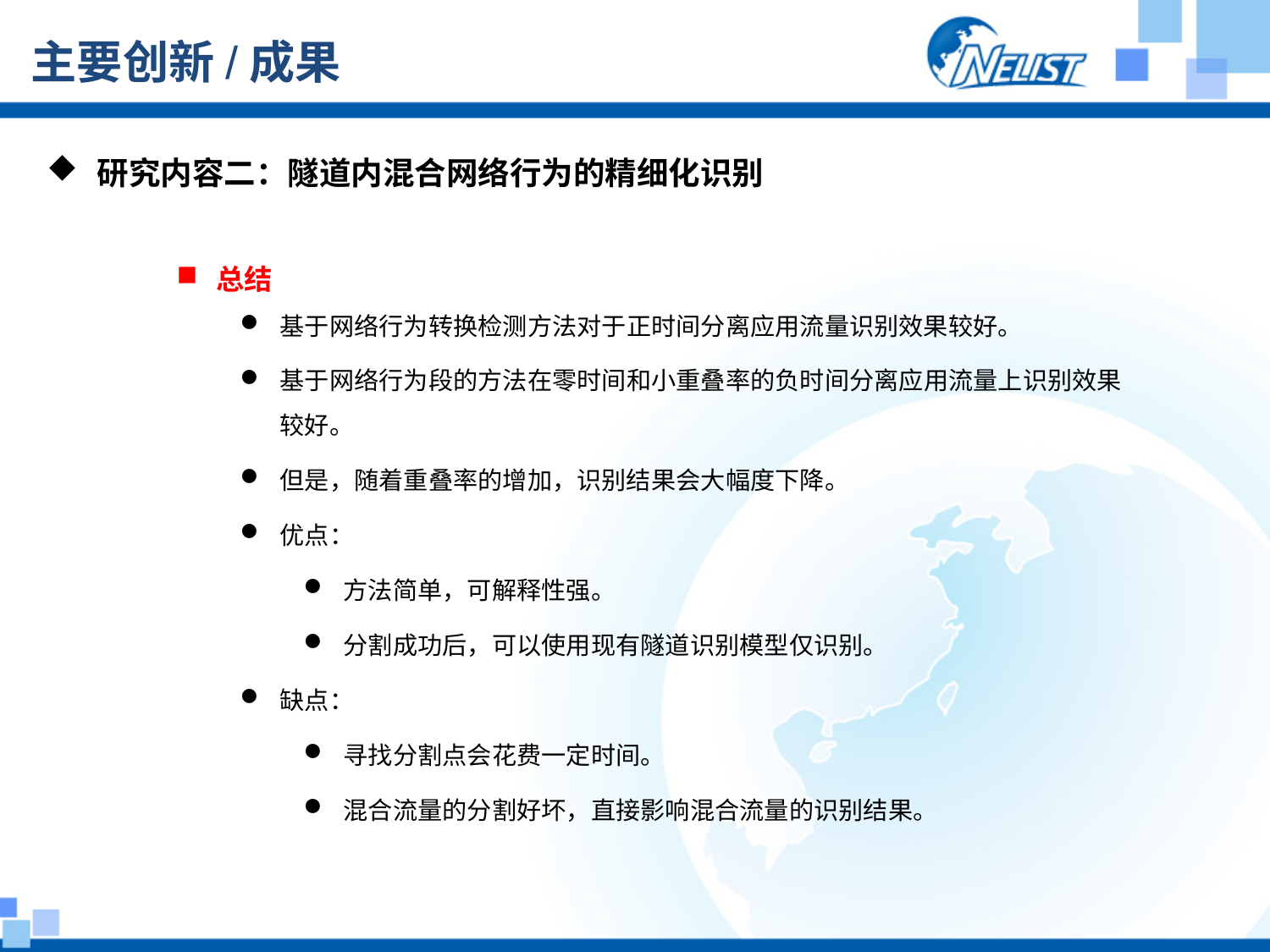

# 主要创新/成果
 研究内容二：隧道内混合网络行为的精细化识别
总结
基于网络行为转换检测方法对于正时间分离应用流量识别效果较好。
基于网络行为段的方法在零时间和小重叠率的负时间分离应用流量上识别效果较好。
但是，随着重叠率的增加，识别结果会大幅度下降。
优点：
方法简单，可解释性强。
分割成功后，可以使用现有隧道识别模型仅识别。
缺点：
寻找分割点会花费一定时间。
混合流量的分割好坏，直接影响混合流量的识别结果。

27